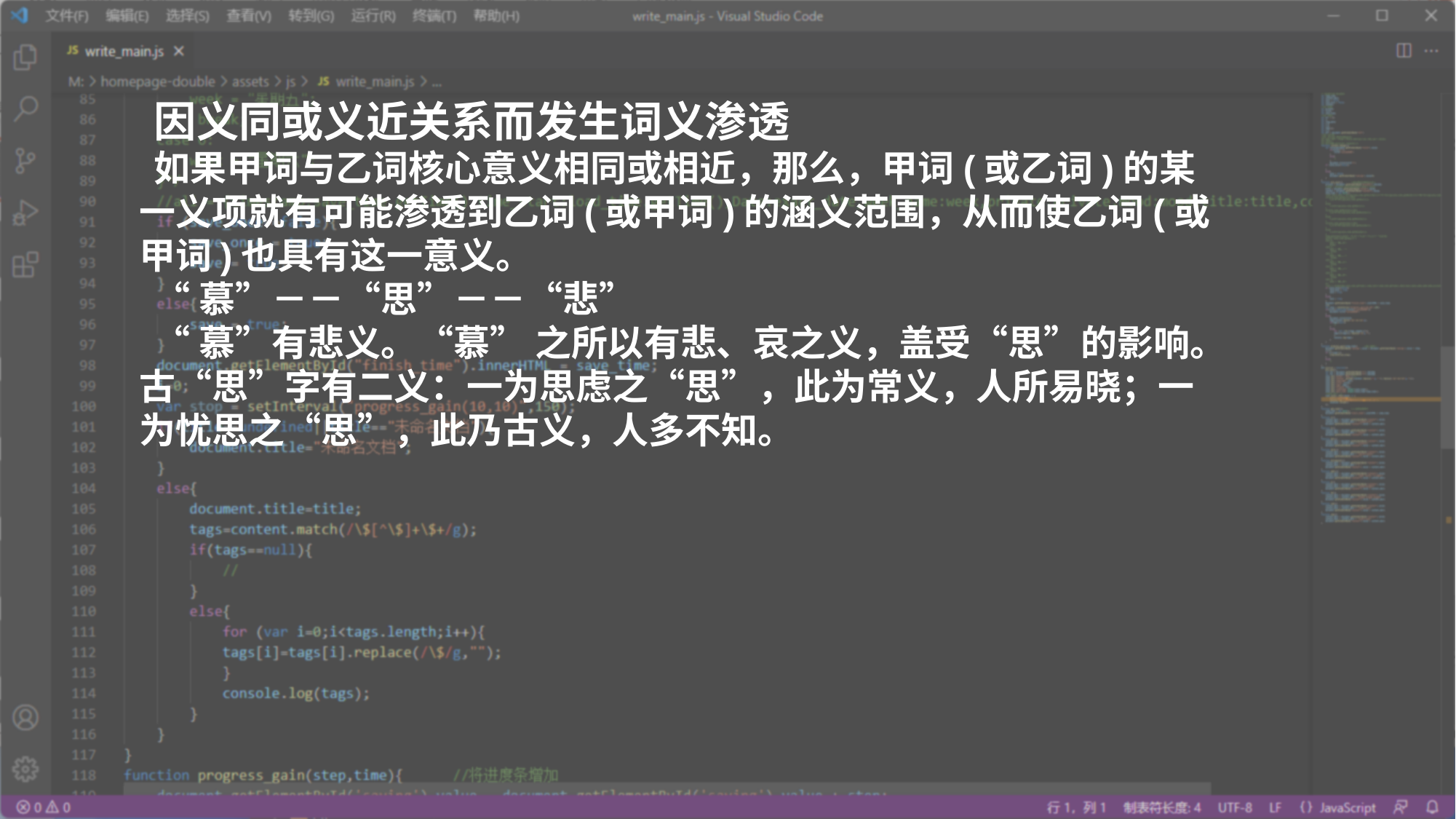

因义同或义近关系而发生词义渗透
如果甲词与乙词核心意义相同或相近，那么，甲词(或乙词)的某一义项就有可能渗透到乙词(或甲词)的涵义范围，从而使乙词(或甲词)也具有这一意义。
“慕”－－“思”－－“悲”
“慕”有悲义。“慕” 之所以有悲、哀之义，盖受“思”的影响。古“思”字有二义：一为思虑之“思”，此为常义，人所易晓；一为忧思之“思”，此乃古义，人多不知。